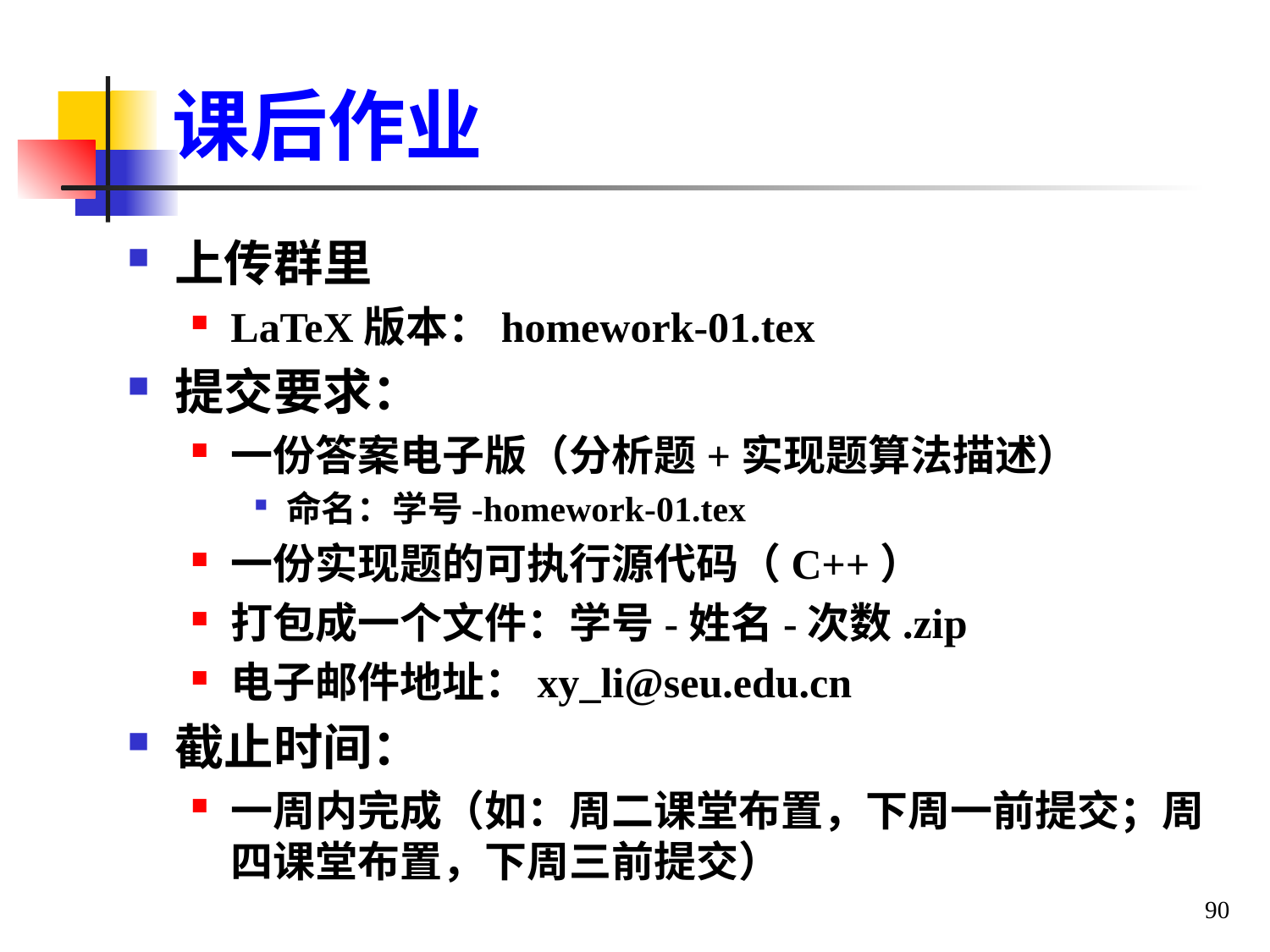

# 课后作业
上传群里
LaTeX版本：homework-01.tex
提交要求：
一份答案电子版（分析题+实现题算法描述）
命名：学号-homework-01.tex
一份实现题的可执行源代码（C++）
打包成一个文件：学号-姓名-次数.zip
电子邮件地址：xy_li@seu.edu.cn
截止时间：
一周内完成（如：周二课堂布置，下周一前提交；周四课堂布置，下周三前提交）
90